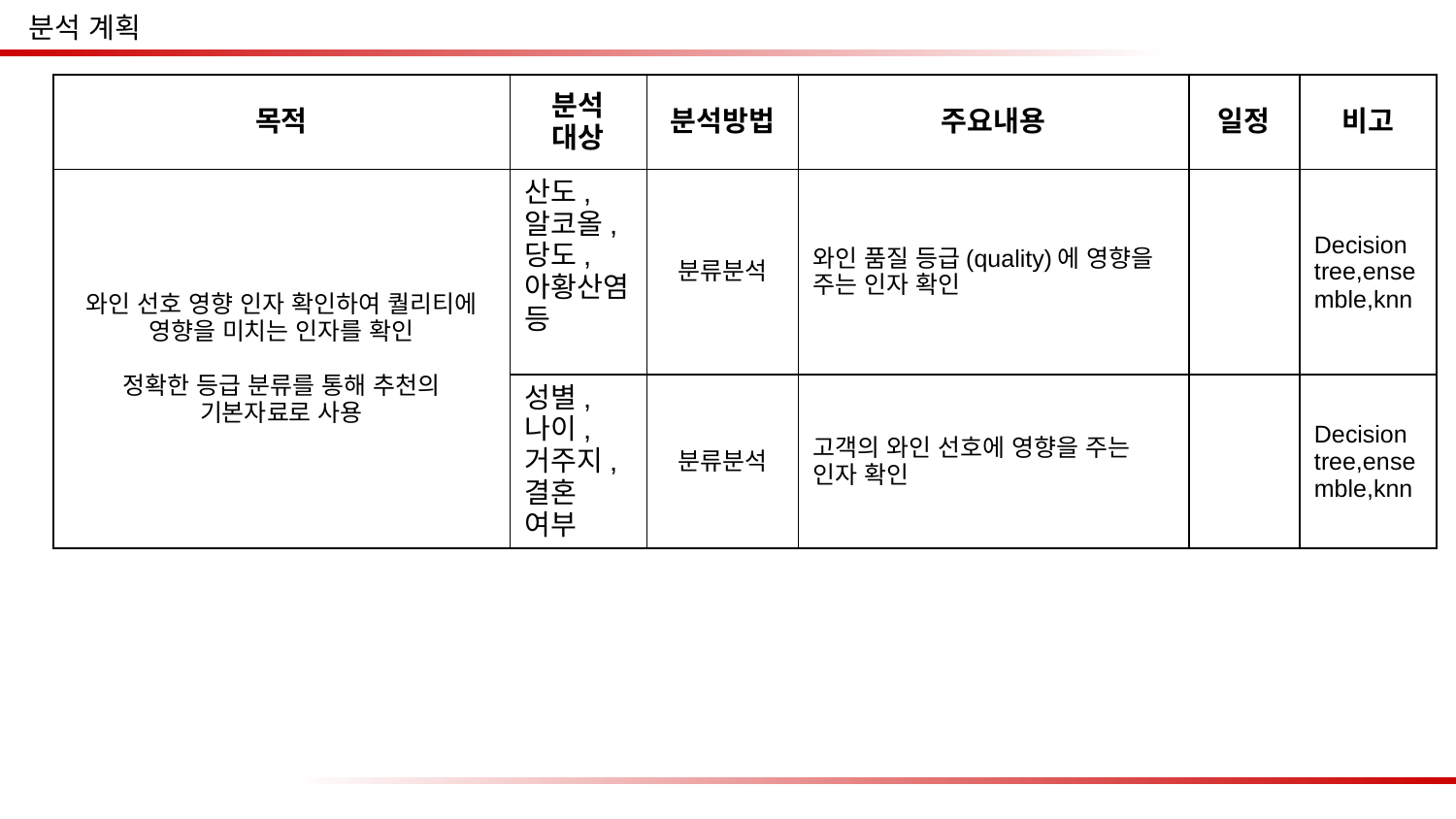

분석 계획

| 목적 | 분석 대상 | 분석방법 | 주요내용 | 일정 | 비고 |
| --- | --- | --- | --- | --- | --- |
| 와인 선호 영향 인자 확인하여 퀄리티에 영향을 미치는 인자를 확인 정확한 등급 분류를 통해 추천의 기본자료로 사용 | 산도, 알코올, 당도, 아황산염 등 | 분류분석 | 와인 품질 등급(quality)에 영향을 주는 인자 확인 |  | Decision tree,ensemble,knn |
|  | 성별, 나이, 거주지, 결혼 여부 | 분류분석 | 고객의 와인 선호에 영향을 주는 인자 확인 |  | Decision tree,ensemble,knn |